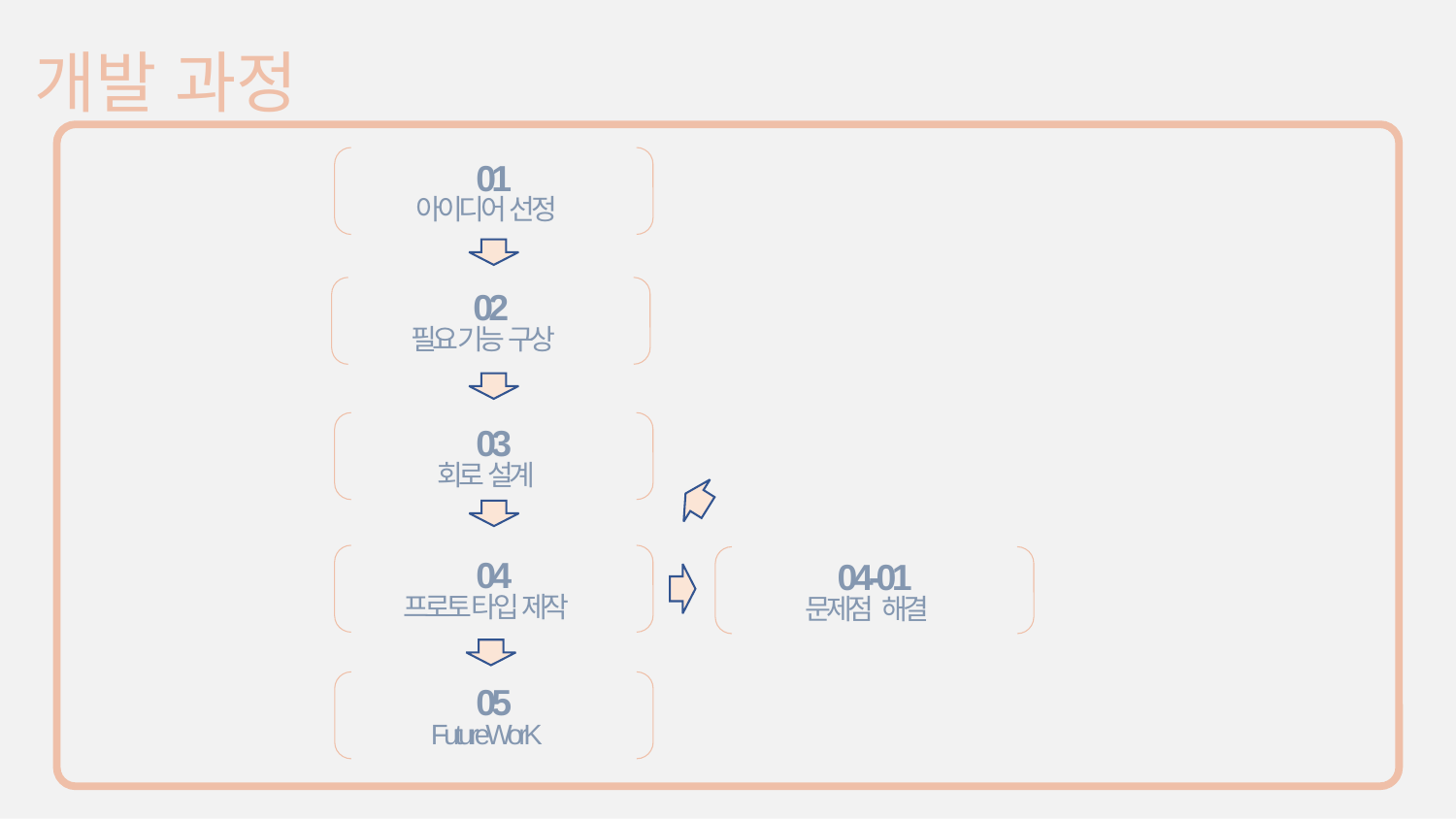

개발 과정

01
아이디어  선정

02
필요 기능  구상

03
회로  설계

04
프로토 타입  제작

04-01
문제점  해결

05
FutureWorK